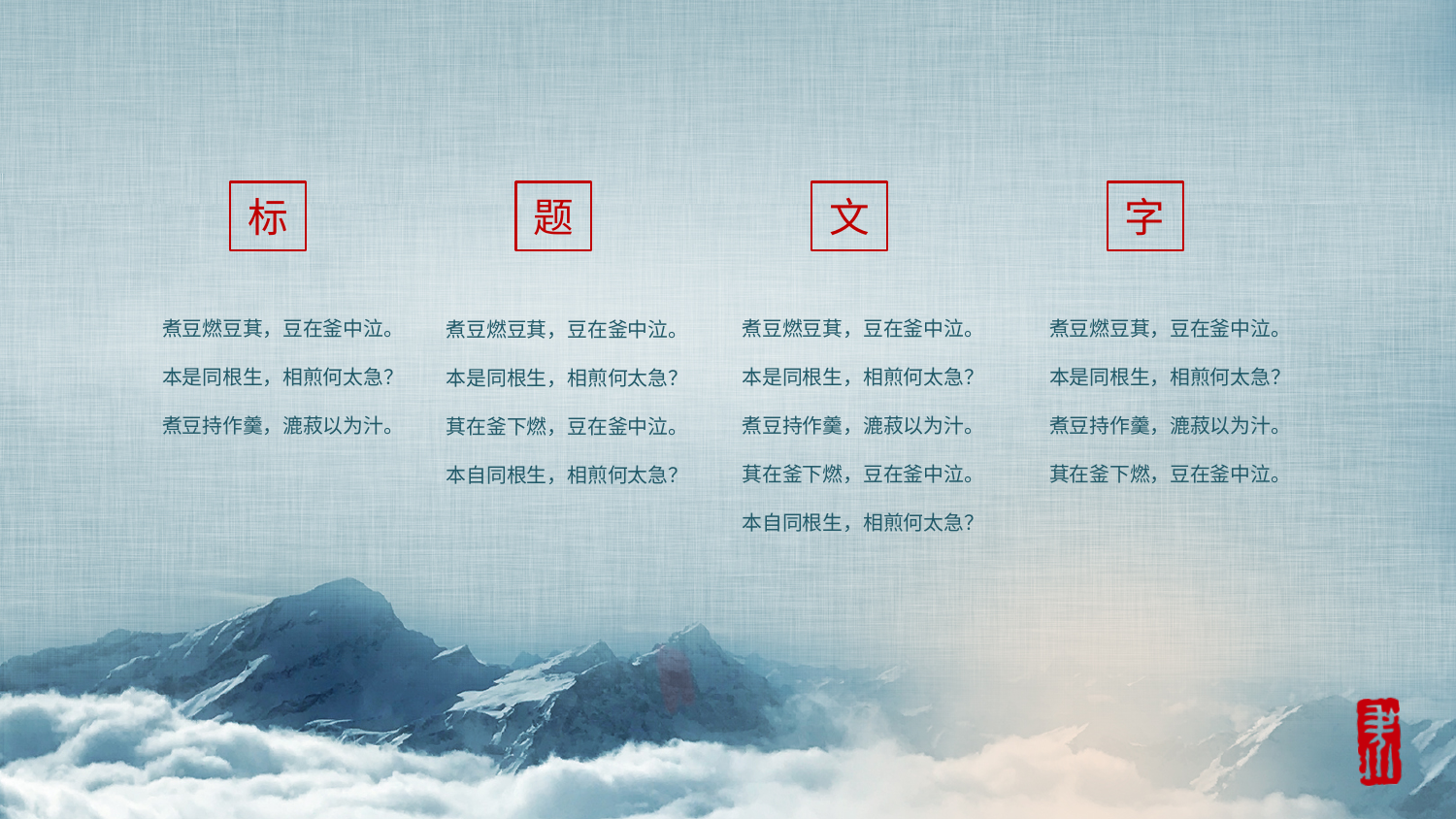

标
题
文
字
煮豆燃豆萁，豆在釜中泣。
本是同根生，相煎何太急？
煮豆持作羹，漉菽以为汁。
煮豆燃豆萁，豆在釜中泣。
本是同根生，相煎何太急？
煮豆持作羹，漉菽以为汁。
萁在釜下燃，豆在釜中泣。
本自同根生，相煎何太急？
煮豆燃豆萁，豆在釜中泣。
本是同根生，相煎何太急？
煮豆持作羹，漉菽以为汁。
萁在釜下燃，豆在釜中泣。
煮豆燃豆萁，豆在釜中泣。
本是同根生，相煎何太急？
萁在釜下燃，豆在釜中泣。
本自同根生，相煎何太急？